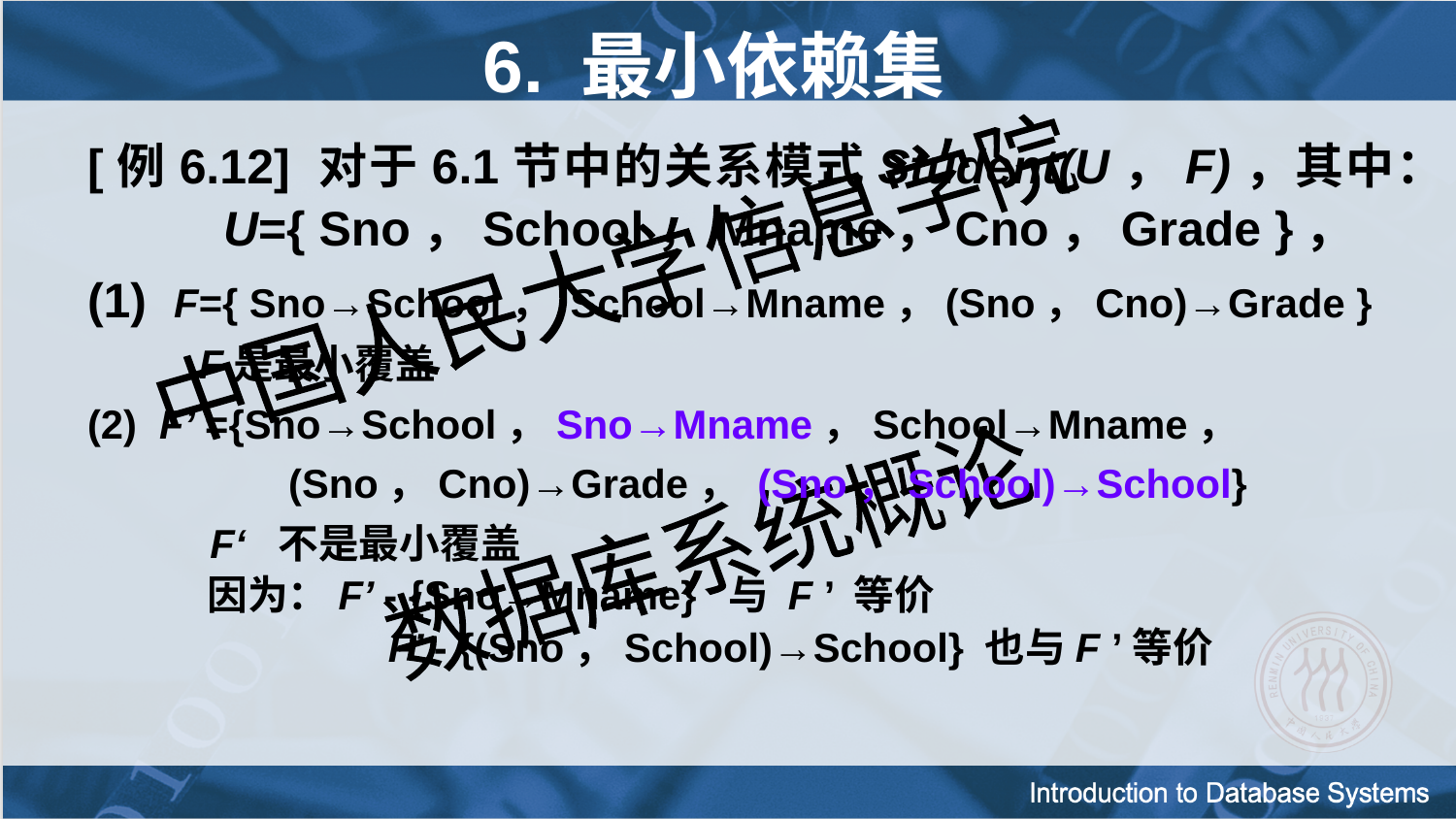

# 6. 最小依赖集
[例6.12] 对于6.1节中的关系模式Student(U，F)，其中：
          U={ Sno，School，Mname，Cno，Grade }，
(1)  F={ Sno→School， School→Mname，(Sno，Cno)→Grade }
          F是最小覆盖
(2)  F’ ={Sno→School，Sno→Mname，School→Mname，
                  (Sno，Cno)→Grade， (Sno，School)→School}
           F‘  不是最小覆盖
	      因为：F’ - {Sno→Mname}  与 F ’ 等价
          	         F’ - {(Sno，School)→School} 也与F ’等价